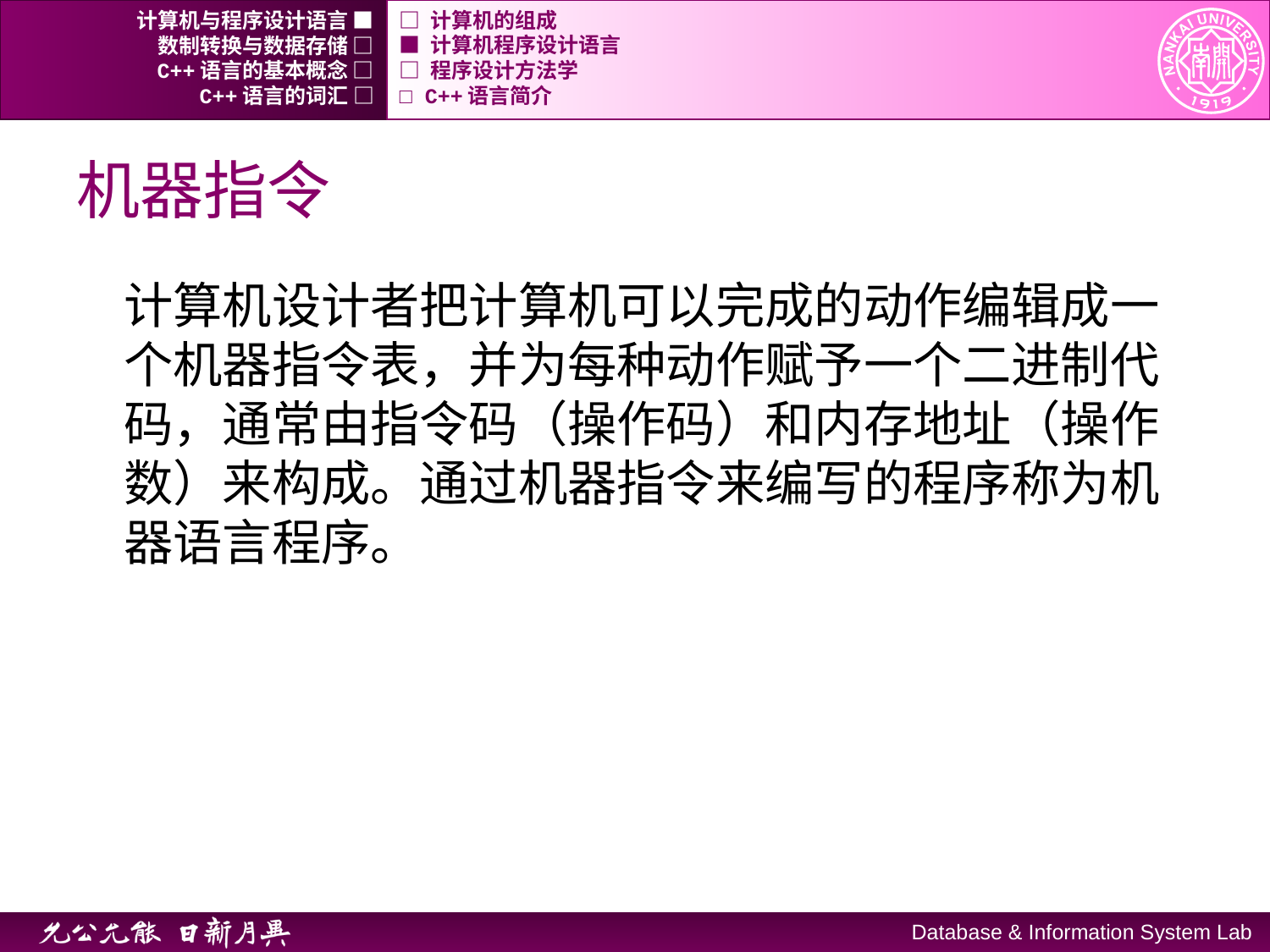

计算机与程序设计语言 ■
□ 计算机的组成
数制转换与数据存储 □
■ 计算机程序设计语言
C++语言的基本概念 □
□ 程序设计方法学
C++语言的词汇 □
□ C++语言简介
# 机器指令
计算机设计者把计算机可以完成的动作编辑成一个机器指令表，并为每种动作赋予一个二进制代码，通常由指令码（操作码）和内存地址（操作数）来构成。通过机器指令来编写的程序称为机器语言程序。